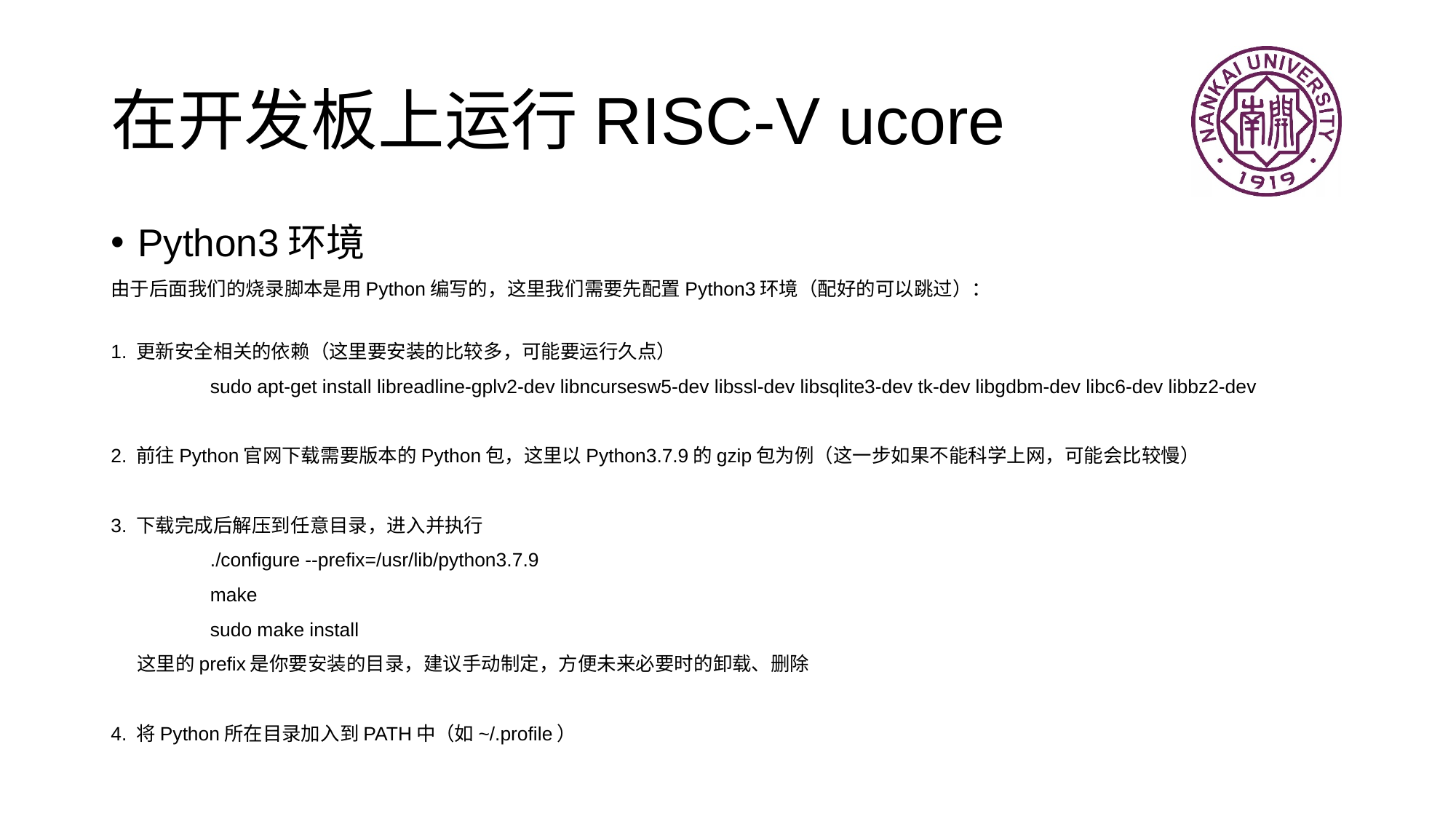

# 在开发板上运行RISC-V ucore
Python3环境
由于后面我们的烧录脚本是用Python编写的，这里我们需要先配置Python3环境（配好的可以跳过）：

1. 更新安全相关的依赖（这里要安装的比较多，可能要运行久点）
	sudo apt-get install libreadline-gplv2-dev libncursesw5-dev libssl-dev libsqlite3-dev tk-dev libgdbm-dev libc6-dev libbz2-dev

2. 前往Python官网下载需要版本的Python包，这里以Python3.7.9的gzip包为例（这一步如果不能科学上网，可能会比较慢）

3. 下载完成后解压到任意目录，进入并执行
	./configure --prefix=/usr/lib/python3.7.9
	make
	sudo make install
     这里的prefix是你要安装的目录，建议手动制定，方便未来必要时的卸载、删除

4. 将Python所在目录加入到PATH中（如~/.profile）